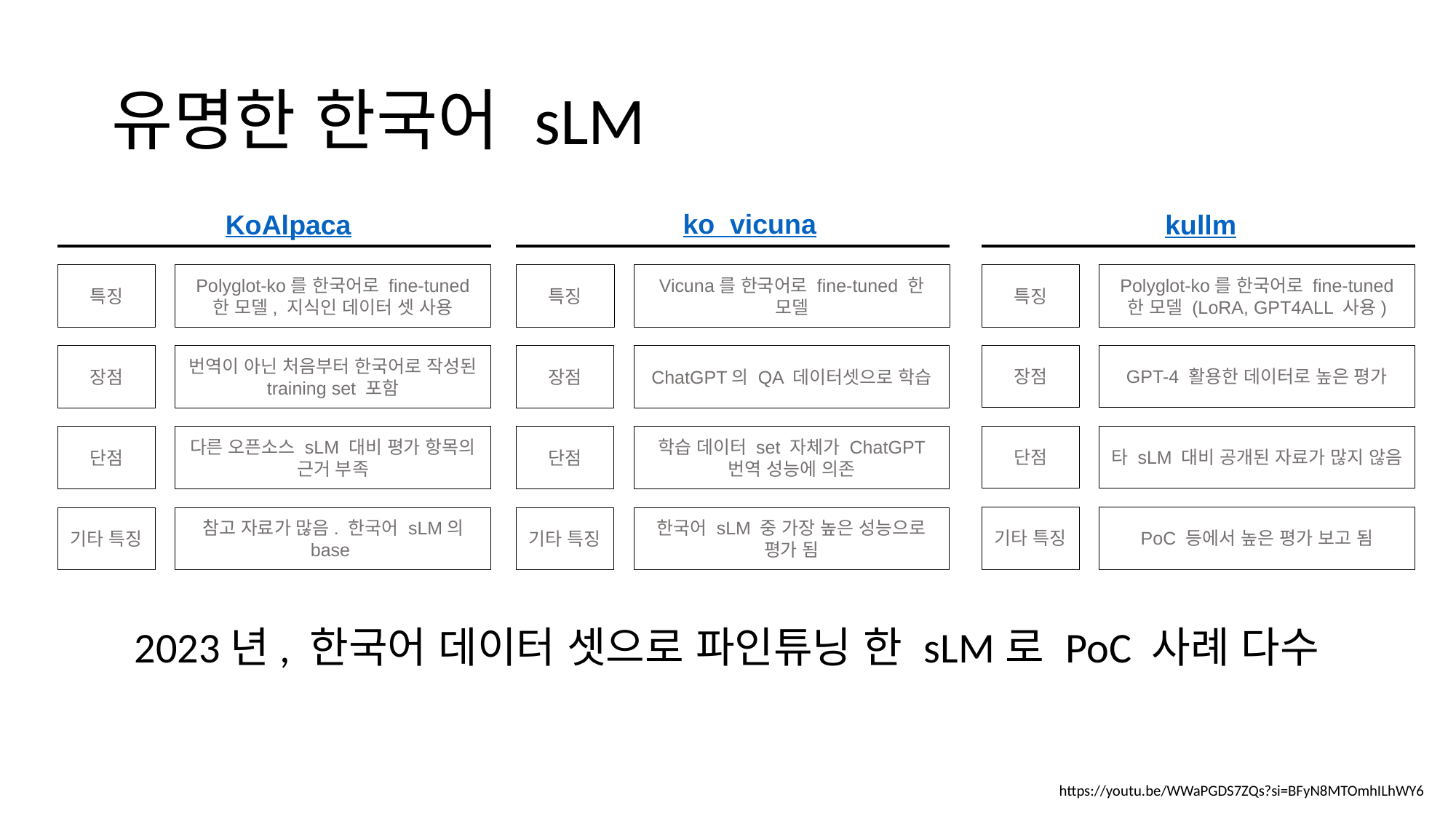

# 유명한 한국어 sLM
ko_vicuna
KoAlpaca
kullm
특징
Polyglot-ko를 한국어로 fine-tuned 한 모델, 지식인 데이터 셋 사용
특징
Vicuna를 한국어로 fine-tuned 한 모델
특징
Polyglot-ko를 한국어로 fine-tuned 한 모델 (LoRA, GPT4ALL 사용)
장점
GPT-4 활용한 데이터로 높은 평가
장점
번역이 아닌 처음부터 한국어로 작성된 training set 포함
장점
ChatGPT의 QA 데이터셋으로 학습
단점
타 sLM 대비 공개된 자료가 많지 않음
단점
다른 오픈소스 sLM 대비 평가 항목의 근거 부족
단점
학습 데이터 set 자체가 ChatGPT 번역 성능에 의존
기타 특징
PoC 등에서 높은 평가 보고 됨
기타 특징
참고 자료가 많음. 한국어 sLM의 base
기타 특징
한국어 sLM 중 가장 높은 성능으로 평가 됨
2023년, 한국어 데이터 셋으로 파인튜닝 한 sLM로 PoC 사례 다수
https://youtu.be/WWaPGDS7ZQs?si=BFyN8MTOmhILhWY6